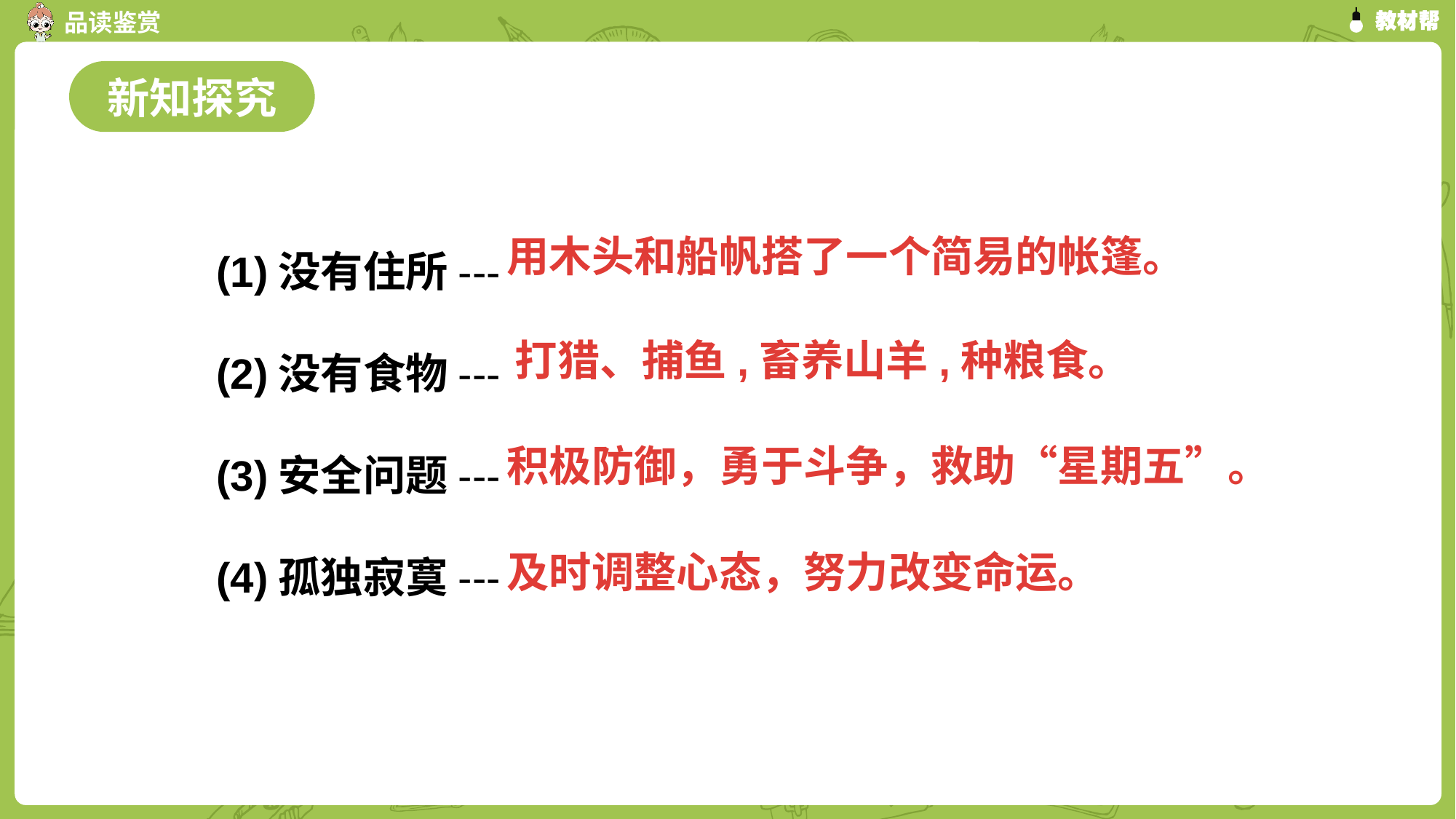

新知探究
(1)没有住所--- (2)没有食物--- (3)安全问题--- (4)孤独寂寞---
用木头和船帆搭了一个简易的帐篷。
打猎、捕鱼,畜养山羊,种粮食。
积极防御，勇于斗争，救助“星期五”。
及时调整心态，努力改变命运。